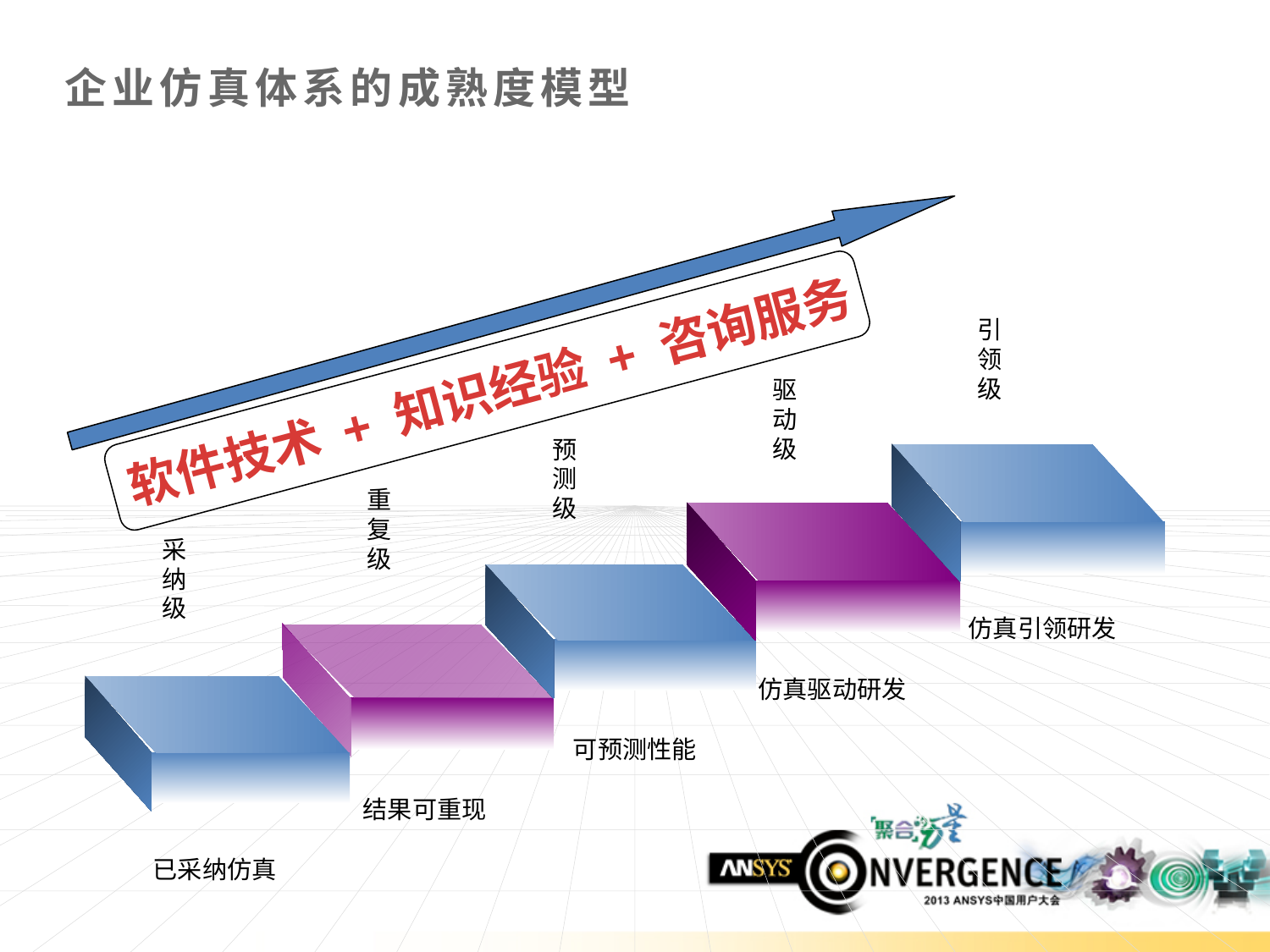

# 企业仿真体系的成熟度模型

引领级
软件技术 + 知识经验 + 咨询服务
驱动级
预测级

重复级

采纳级

仿真引领研发

仿真驱动研发

可预测性能
结果可重现
已采纳仿真